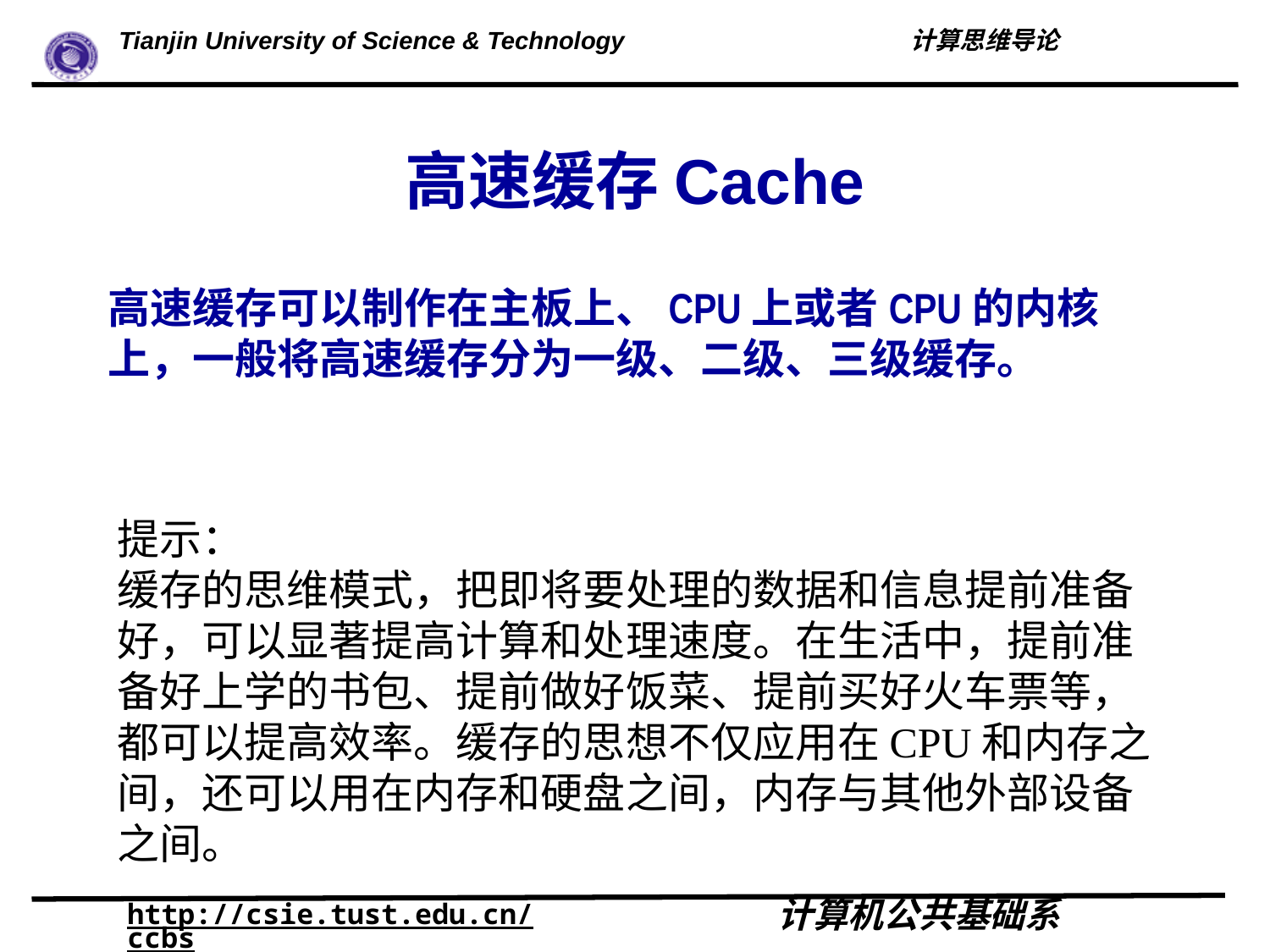

# 高速缓存Cache
高速缓存可以制作在主板上、CPU上或者CPU的内核上，一般将高速缓存分为一级、二级、三级缓存。
提示：
缓存的思维模式，把即将要处理的数据和信息提前准备好，可以显著提高计算和处理速度。在生活中，提前准备好上学的书包、提前做好饭菜、提前买好火车票等，都可以提高效率。缓存的思想不仅应用在CPU和内存之间，还可以用在内存和硬盘之间，内存与其他外部设备之间。